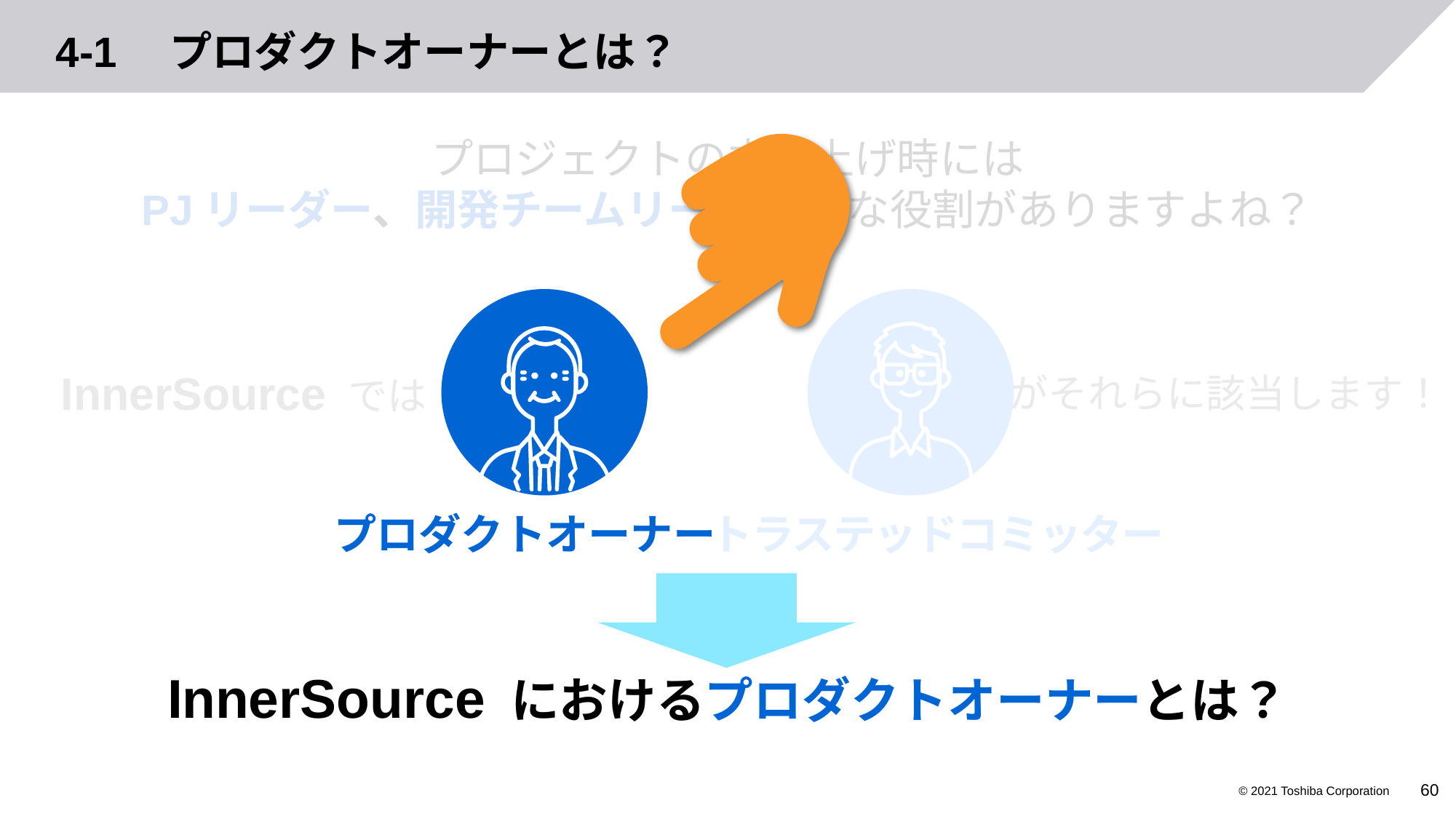

# 4-1　プロダクトオーナーとは？

InnerSource におけるプロダクトオーナーとは？

プロダクトオーナー

プロジェクトの立ち上げ時には
PJリーダー、開発チームリーダー 的な役割がありますよね？

トラステッドコミッター
InnerSource では
がそれらに該当します！
プロダクトオーナー